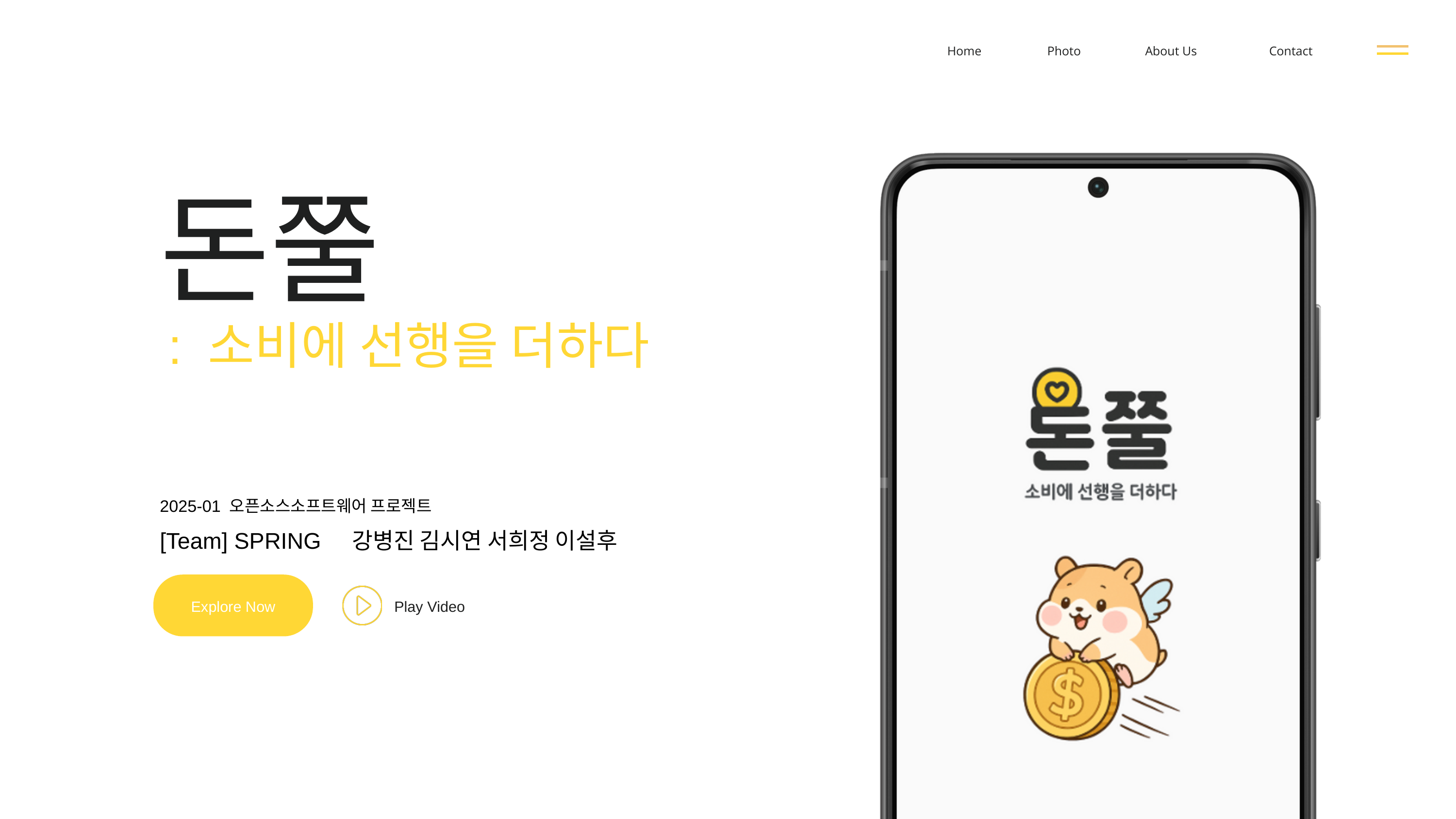

Home
Photo
About Us
Contact

돈쭐
: 소비에 선행을 더하다
2025-01 오픈소스소프트웨어 프로젝트
[Team] SPRING    강병진 김시연 서희정 이설후

Play Video
Explore Now